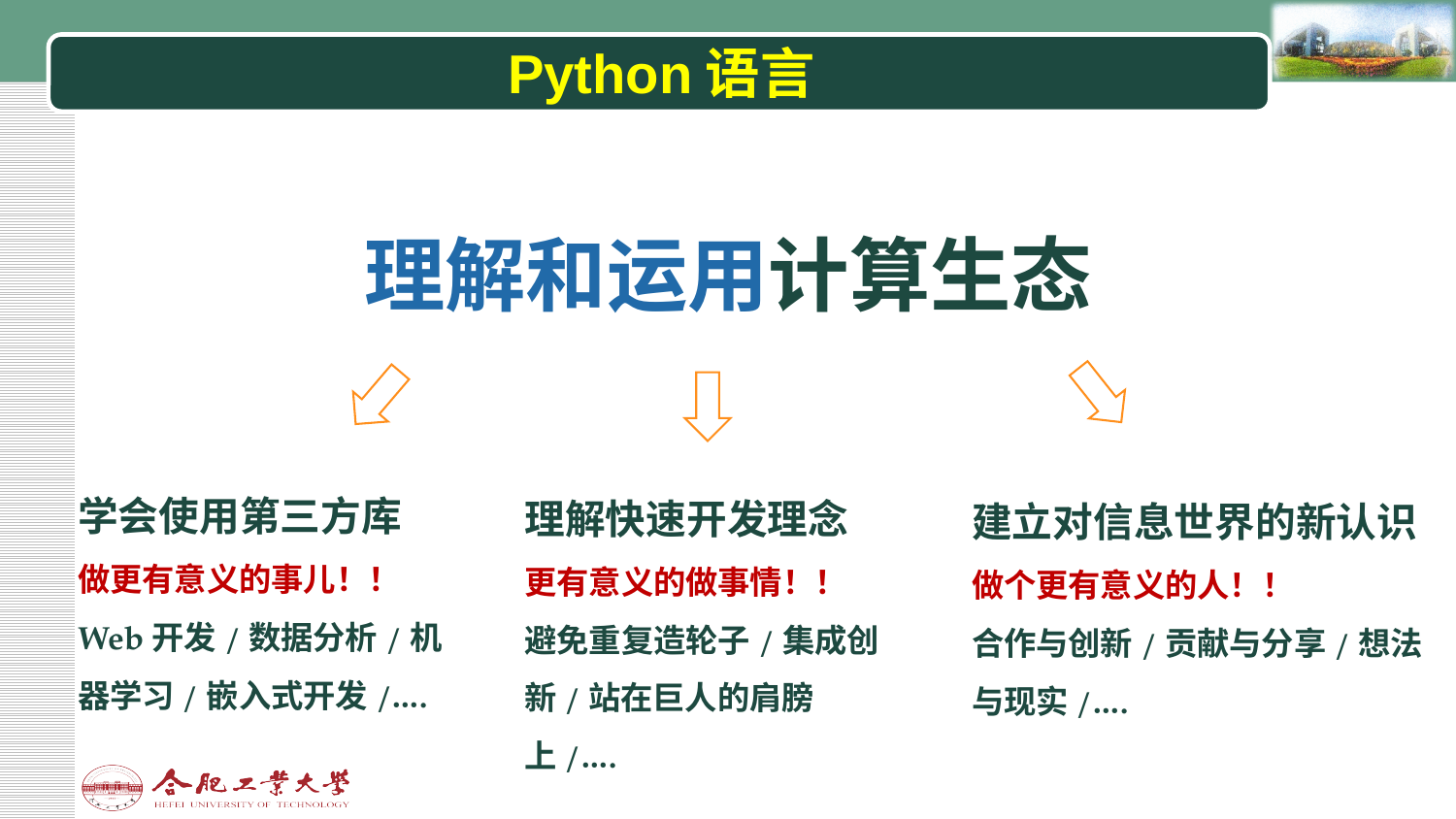

# Python语言
理解和运用计算生态

学会使用第三方库
做更有意义的事儿！！
Web开发/数据分析/机器学习/嵌入式开发/….
理解快速开发理念
更有意义的做事情！！
避免重复造轮子/集成创新/站在巨人的肩膀上/….
建立对信息世界的新认识
做个更有意义的人！！
合作与创新/贡献与分享/想法与现实/….